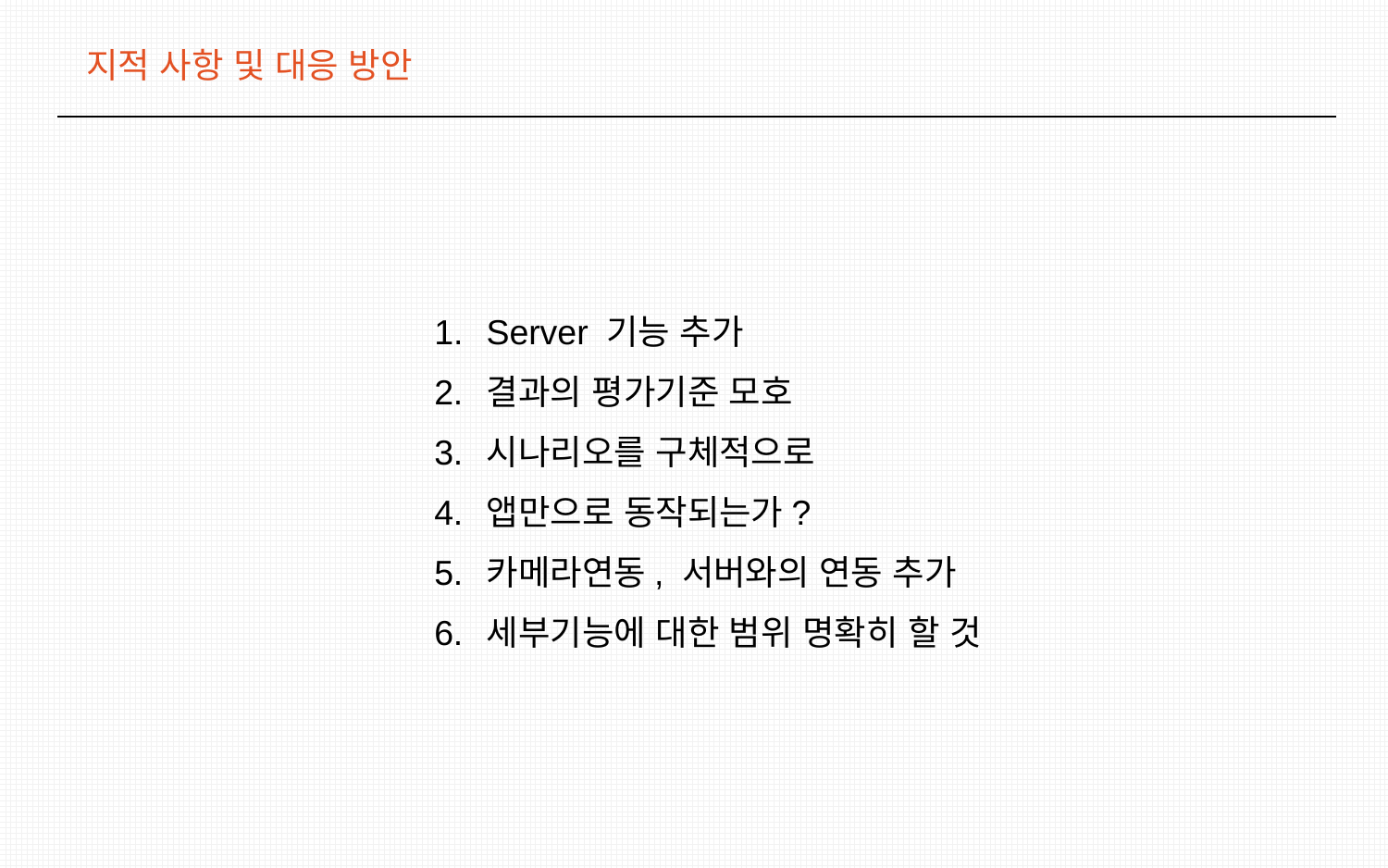

지적 사항 및 대응 방안
Server 기능 추가

결과의 평가기준 모호

시나리오를 구체적으로

앱만으로 동작되는가?

카메라연동, 서버와의 연동 추가

세부기능에 대한 범위 명확히 할 것